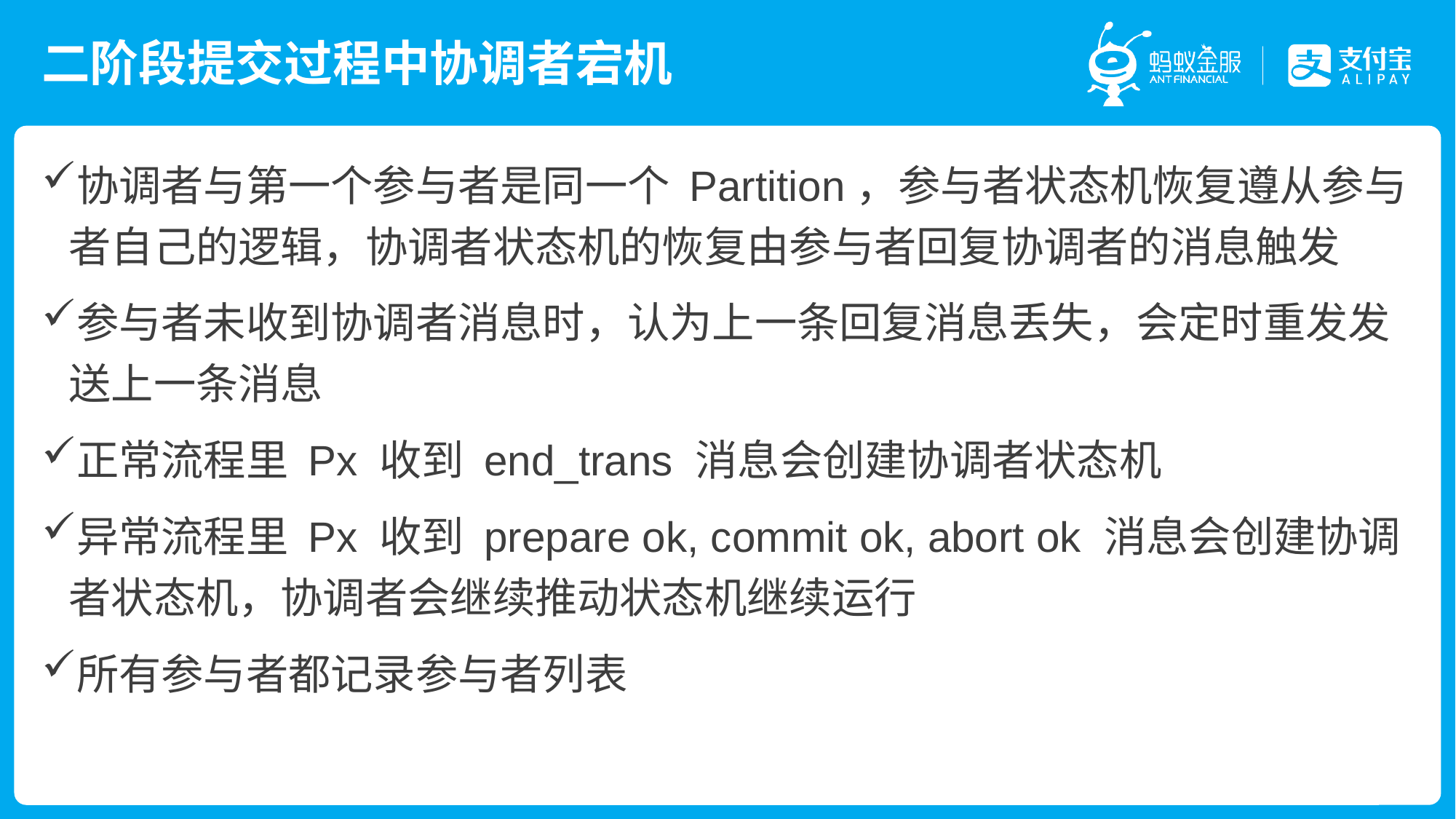

# 二阶段提交过程中协调者宕机
协调者与第一个参与者是同一个 Partition，参与者状态机恢复遵从参与者自己的逻辑，协调者状态机的恢复由参与者回复协调者的消息触发
参与者未收到协调者消息时，认为上一条回复消息丢失，会定时重发发送上一条消息
正常流程里 Px 收到 end_trans 消息会创建协调者状态机
异常流程里 Px 收到 prepare ok, commit ok, abort ok 消息会创建协调者状态机，协调者会继续推动状态机继续运行
所有参与者都记录参与者列表